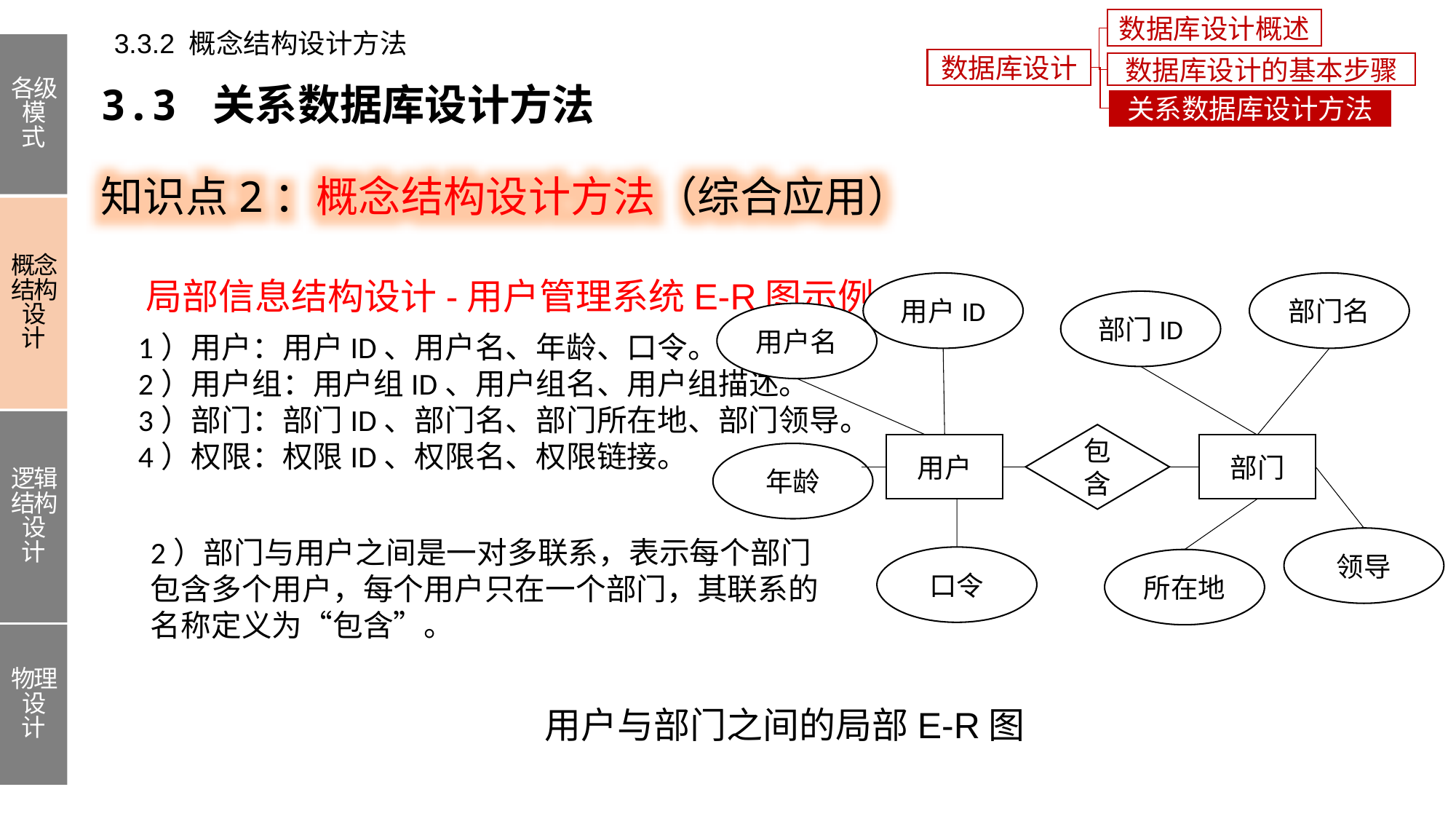

数据库设计概述
3.3.2 概念结构设计方法
各级模式
概念结构设计
逻辑结构设计
物理设计
数据库设计
数据库设计的基本步骤
3.3 关系数据库设计方法
关系数据库设计方法
知识点2：概念结构设计方法（综合应用）
局部信息结构设计-用户管理系统E-R图示例
部门名
用户ID
部门ID
用户名
1）用户：用户ID、用户名、年龄、口令。
2）用户组：用户组ID、用户组名、用户组描述。
3）部门：部门ID、部门名、部门所在地、部门领导。
4）权限：权限ID、权限名、权限链接。
包含
用户
部门
年龄
2）部门与用户之间是一对多联系，表示每个部门
包含多个用户，每个用户只在一个部门，其联系的
名称定义为“包含”。
领导
口令
所在地
用户与部门之间的局部E-R图